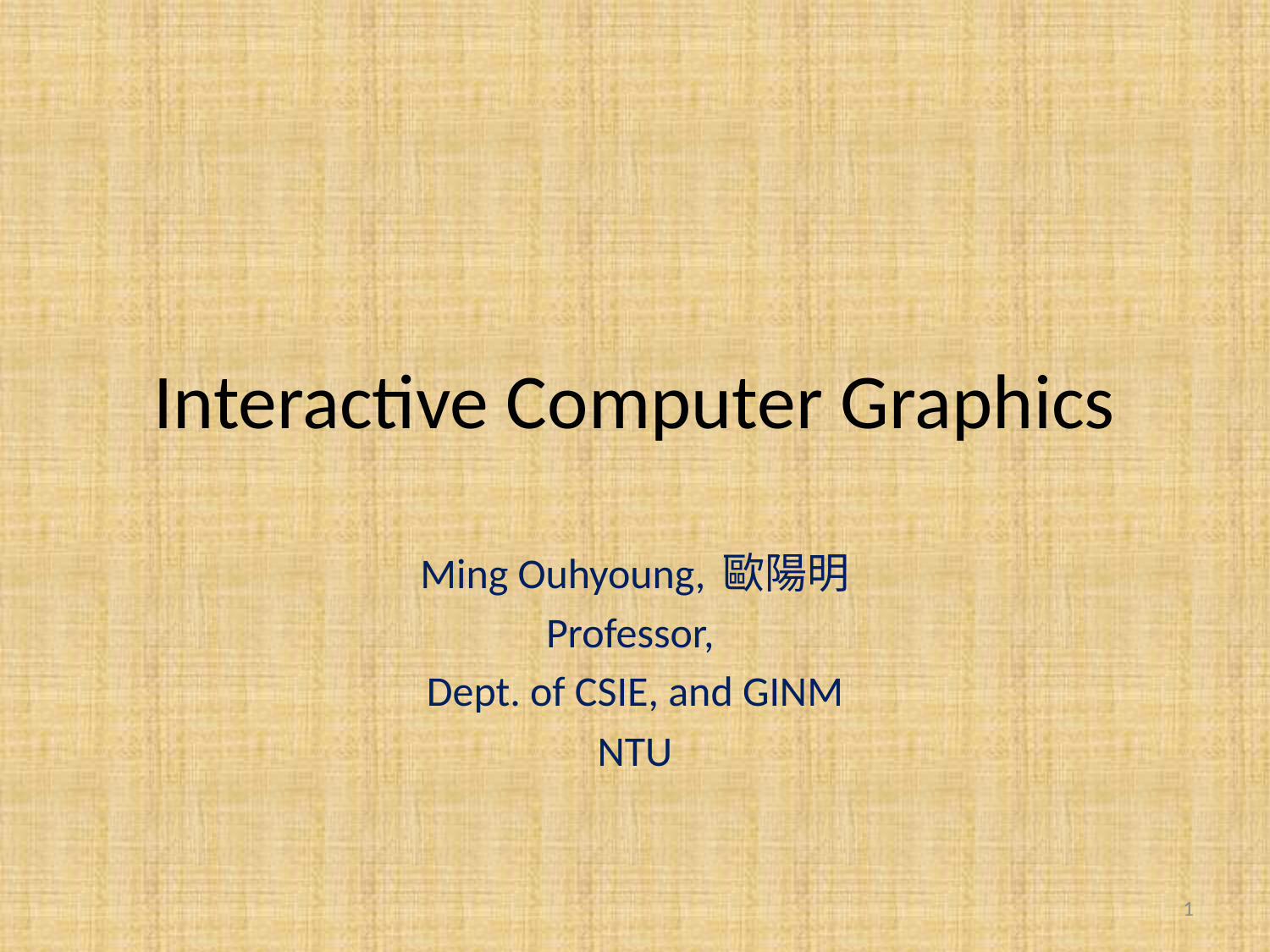

# Interactive Computer Graphics
Ming Ouhyoung, 歐陽明
Professor,
Dept. of CSIE, and GINM
NTU
1